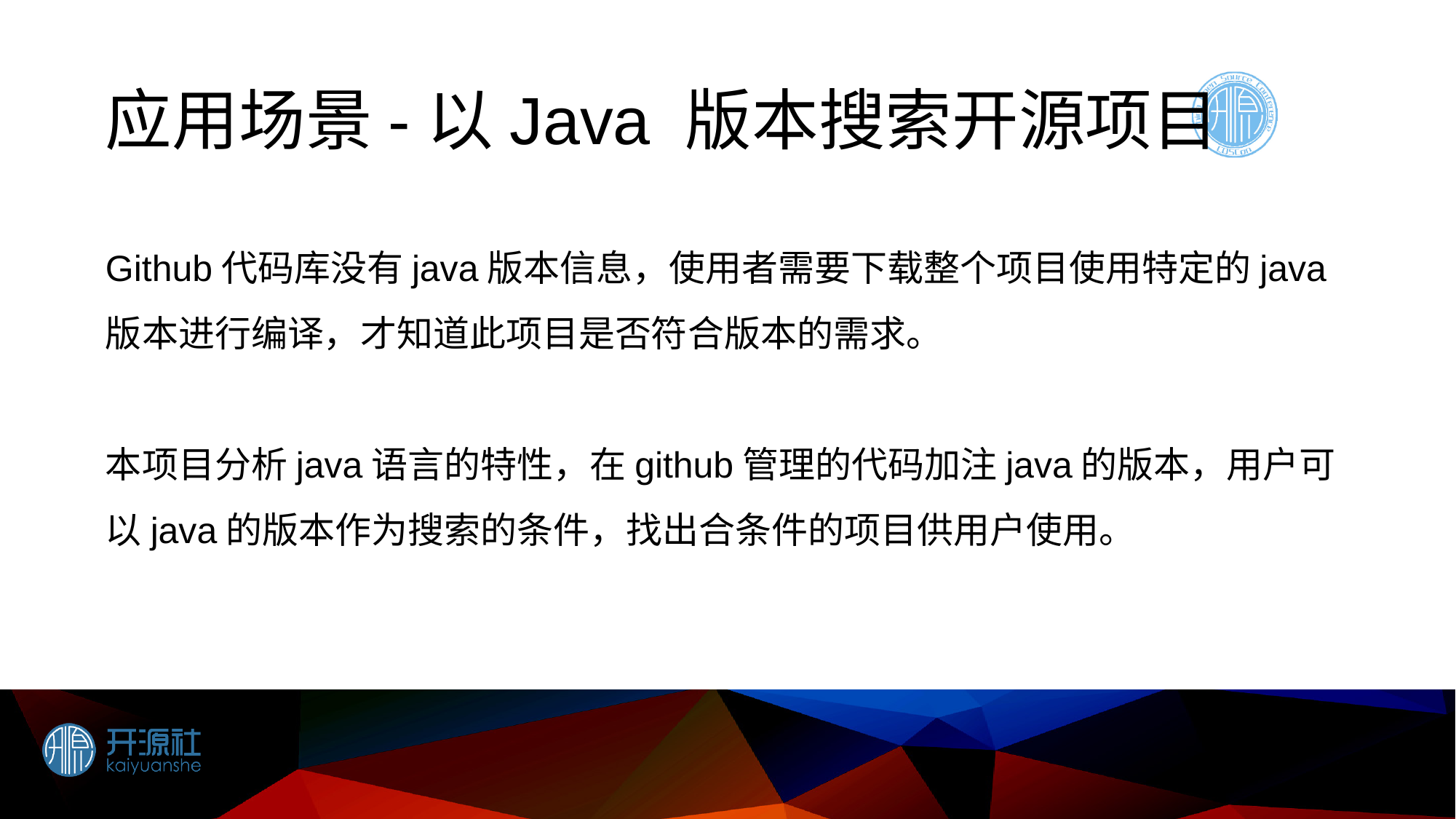

# 应用场景-以Java 版本搜索开源项目
Github代码库没有java版本信息，使用者需要下载整个项目使用特定的java版本进行编译，才知道此项目是否符合版本的需求。

本项目分析java语言的特性，在github管理的代码加注java的版本，用户可以java的版本作为搜索的条件，找出合条件的项目供用户使用。